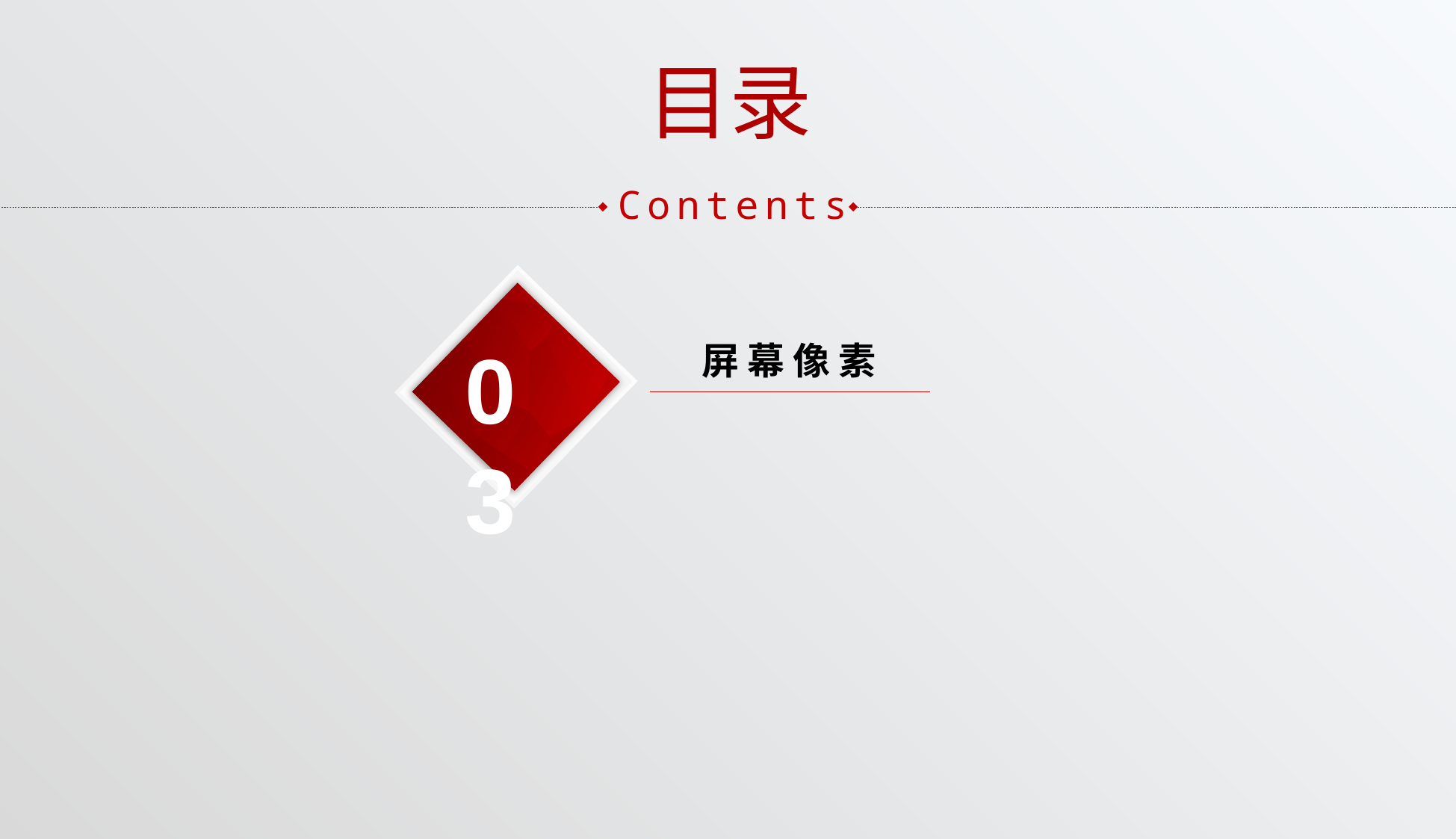

目录
Contents

03
屏 幕 像 素